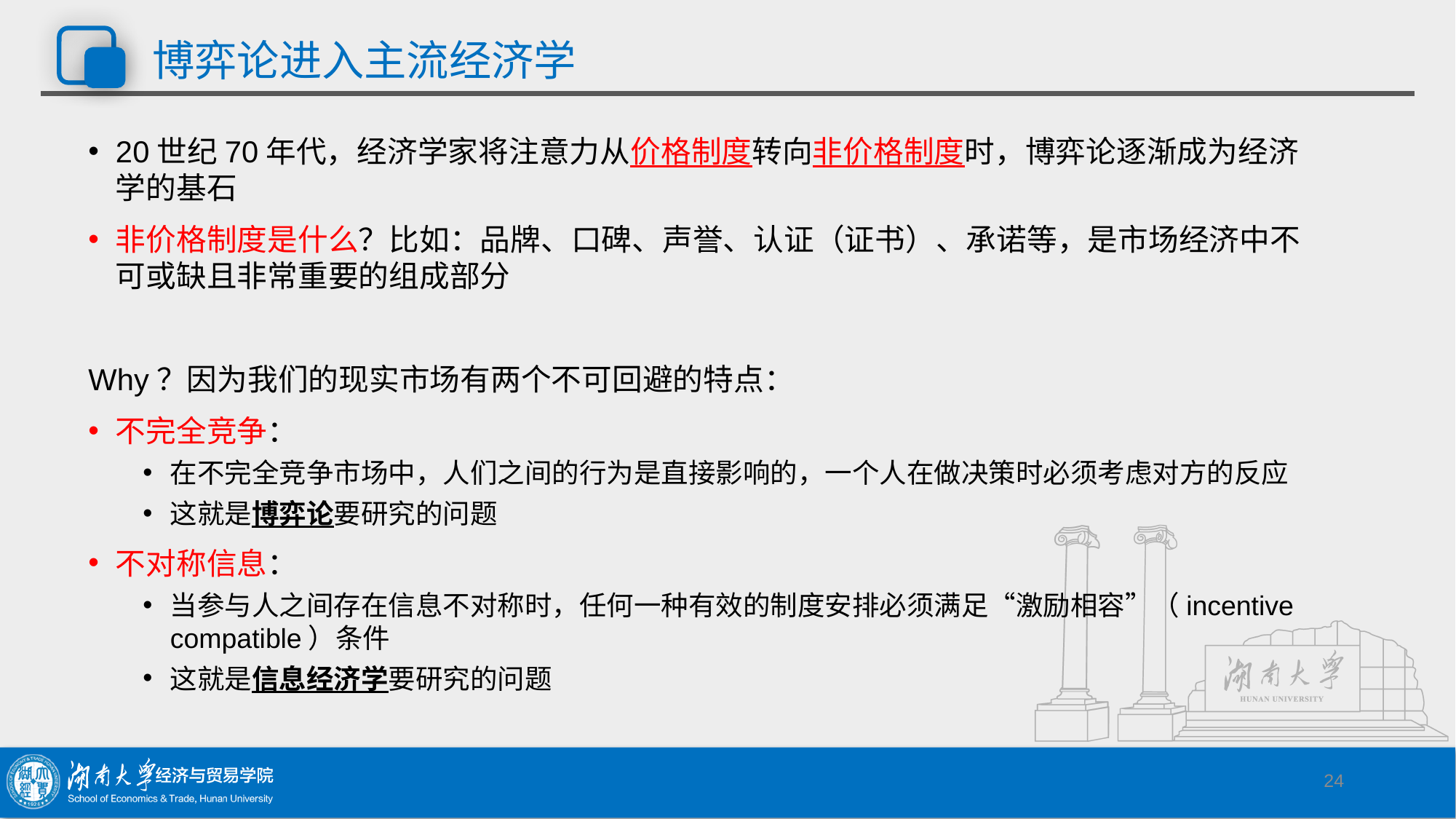

# 博弈论进入主流经济学
20世纪70年代，经济学家将注意力从价格制度转向非价格制度时，博弈论逐渐成为经济学的基石
非价格制度是什么？比如：品牌、口碑、声誉、认证（证书）、承诺等，是市场经济中不可或缺且非常重要的组成部分

Why？因为我们的现实市场有两个不可回避的特点：
不完全竞争：
在不完全竞争市场中，人们之间的行为是直接影响的，一个人在做决策时必须考虑对方的反应
这就是博弈论要研究的问题
不对称信息：
当参与人之间存在信息不对称时，任何一种有效的制度安排必须满足“激励相容”（incentive compatible）条件
这就是信息经济学要研究的问题